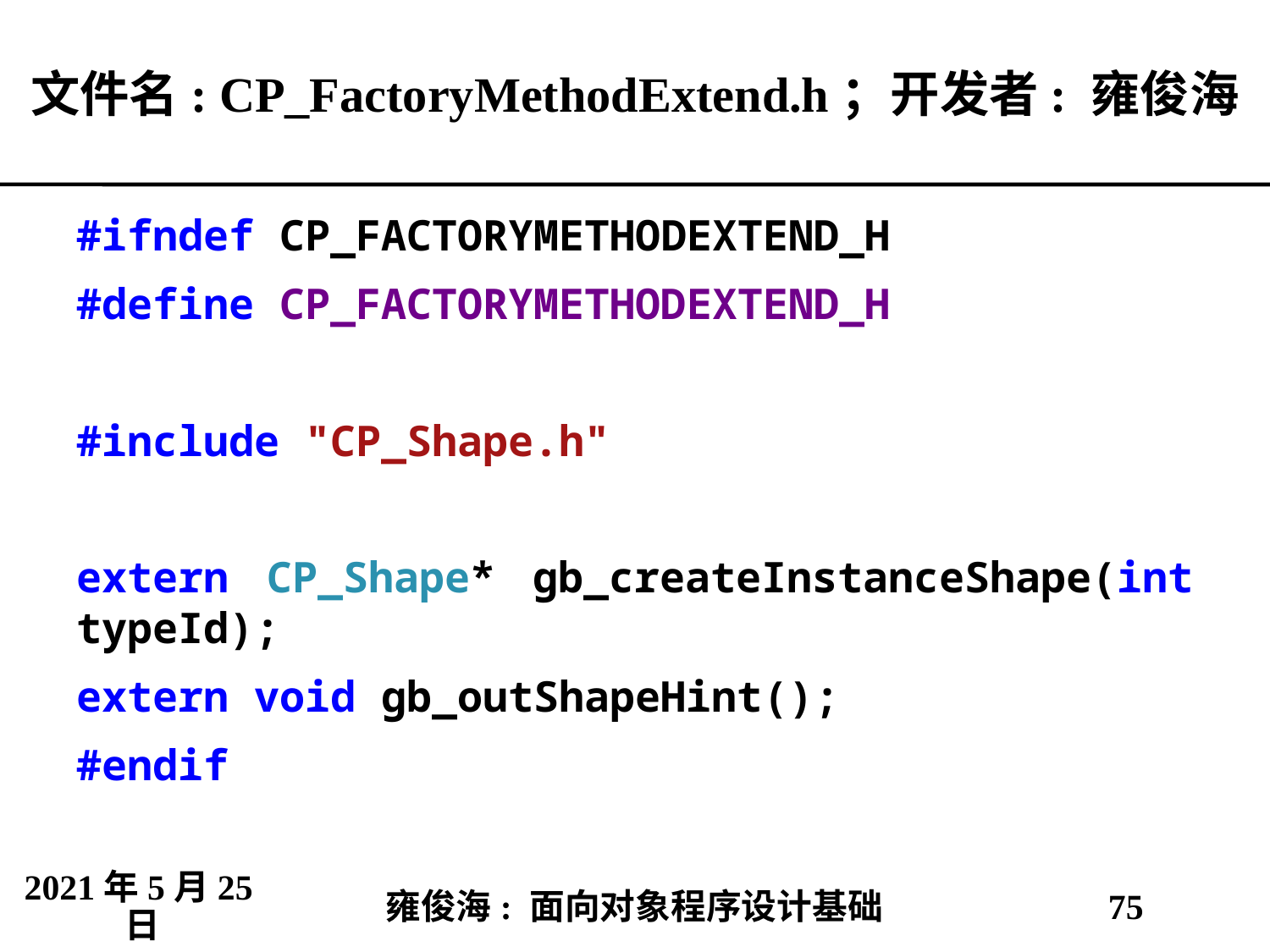

# 文件名: CP_FactoryMethodExtend.h；开发者: 雍俊海

#ifndef CP_FACTORYMETHODEXTEND_H
#define CP_FACTORYMETHODEXTEND_H

#include "CP_Shape.h"

extern CP_Shape* gb_createInstanceShape(int typeId);
extern void gb_outShapeHint();
#endif
2021年5月25日
雍俊海: 面向对象程序设计基础
75